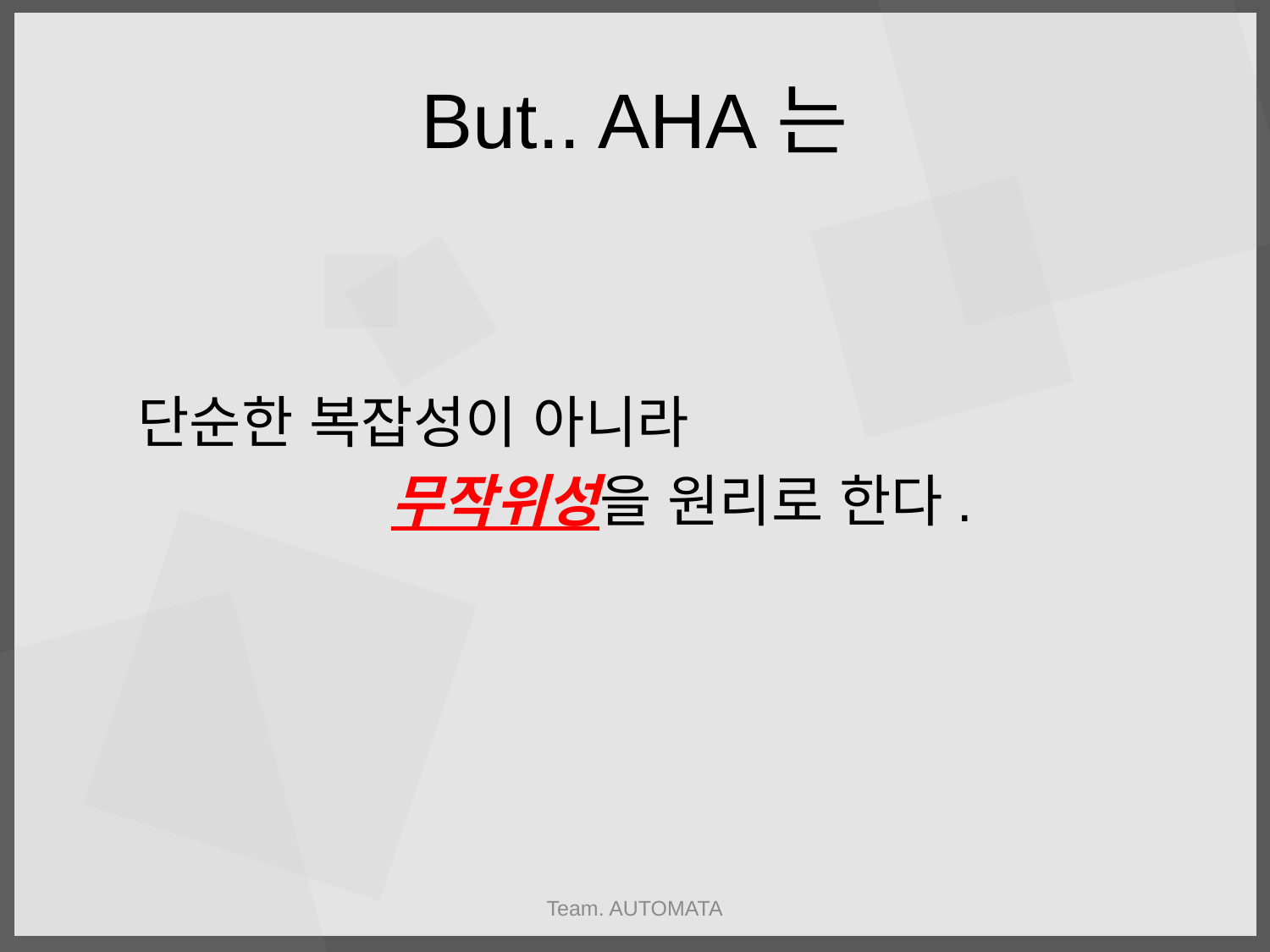

# But.. AHA는

   단순한 복잡성이 아니라
                   무작위성을 원리로 한다.
Team. AUTOMATA